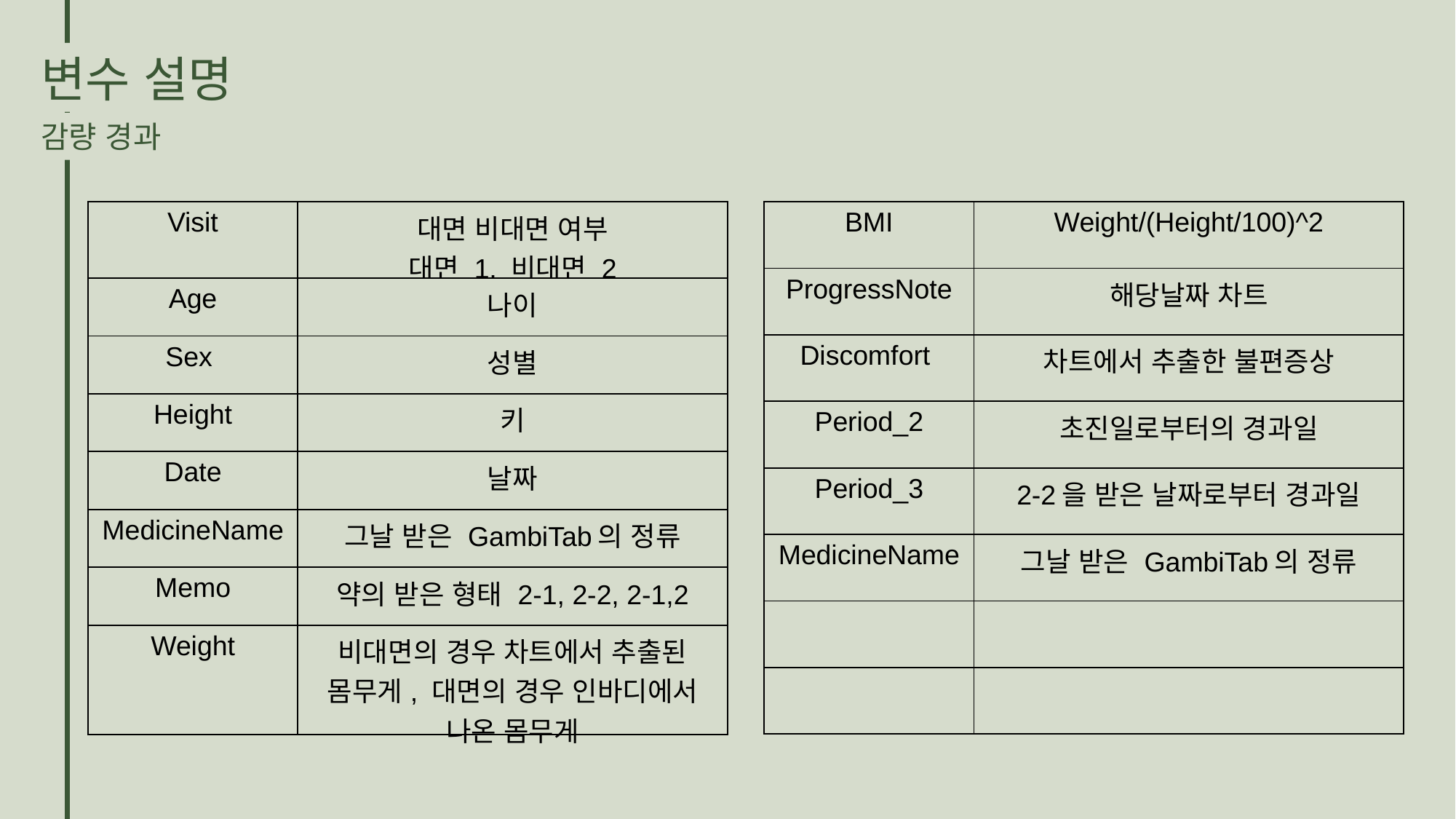

변수 설명
감량 경과
| BMI | Weight/(Height/100)^2 |
| --- | --- |
| ProgressNote | 해당날짜 차트 |
| Discomfort | 차트에서 추출한 불편증상 |
| Period\_2 | 초진일로부터의 경과일 |
| Period\_3 | 2-2을 받은 날짜로부터 경과일 |
| MedicineName | 그날 받은 GambiTab의 정류 |
|  |  |
|  |  |
| Visit | 대면 비대면 여부 대면 1, 비대면 2 |
| --- | --- |
| Age | 나이 |
| Sex | 성별 |
| Height | 키 |
| Date | 날짜 |
| MedicineName | 그날 받은 GambiTab의 정류 |
| Memo | 약의 받은 형태 2-1, 2-2, 2-1,2 |
| Weight | 비대면의 경우 차트에서 추출된 몸무게, 대면의 경우 인바디에서 나온 몸무게 |